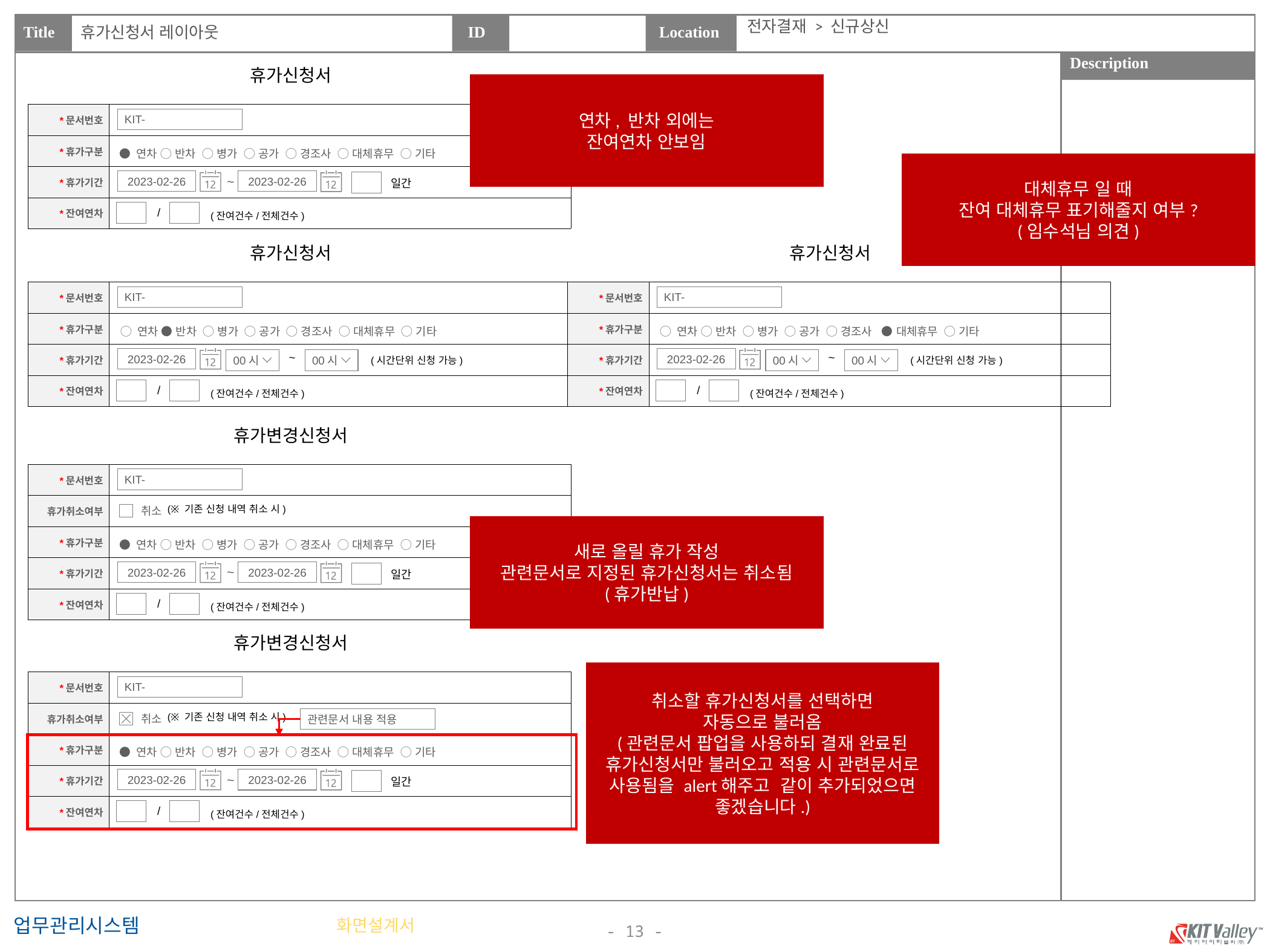

전자결재 > 신규상신
휴가신청서 레이아웃
휴가신청서
연차, 반차 외에는
잔여연차 안보임

| \*문서번호 |  |
| --- | --- |
| \*휴가구분 |  |
| \*휴가기간 |  |
| \*잔여연차 |  |
KIT-
● 연차 ◯ 반차  ◯ 병가  ◯ 공가  ◯ 경조사  ◯ 대체휴무  ◯ 기타
대체휴무 일 때
잔여 대체휴무 표기해줄지 여부?
(임수석님 의견)
~

2023-02-26

2023-02-26

일간
/

(잔여건수/전체건수)
휴가신청서
휴가신청서
| \*문서번호 |  |
| --- | --- |
| \*휴가구분 |  |
| \*휴가기간 |  |
| \*잔여연차 |  |
| \*문서번호 |  |
| --- | --- |
| \*휴가구분 |  |
| \*휴가기간 |  |
| \*잔여연차 |  |
KIT-
KIT-
◯ 연차 ● 반차  ◯ 병가  ◯ 공가  ◯ 경조사  ◯ 대체휴무  ◯ 기타
◯ 연차 ◯ 반차  ◯ 병가  ◯ 공가  ◯ 경조사   ● 대체휴무  ◯ 기타
~
~

2023-02-26
2023-02-26
00시

00시

00시

00시

(시간단위 신청 가능)
(시간단위 신청 가능)
/
/

(잔여건수/전체건수)
(잔여건수/전체건수)
휴가변경신청서
| \*문서번호 |  |
| --- | --- |
| 휴가취소여부 |  |
| \*휴가구분 |  |
| \*휴가기간 |  |
| \*잔여연차 |  |
KIT-
(※ 기존 신청 내역 취소 시)
취소

새로 올릴 휴가 작성
관련문서로 지정된 휴가신청서는 취소됨
(휴가반납)
● 연차 ◯ 반차  ◯ 병가  ◯ 공가  ◯ 경조사  ◯ 대체휴무  ◯ 기타
~

2023-02-26

2023-02-26

일간
/

(잔여건수/전체건수)
휴가변경신청서
취소할 휴가신청서를 선택하면
자동으로 불러옴
(관련문서 팝업을 사용하되 결재 완료된 휴가신청서만 불러오고 적용 시 관련문서로 사용됨을 alert해주고  같이 추가되었으면 좋겠습니다.)
| \*문서번호 |  |
| --- | --- |
| 휴가취소여부 |  |
| \*휴가구분 |  |
| \*휴가기간 |  |
| \*잔여연차 |  |
KIT-
(※ 기존 신청 내역 취소 시)
취소

관련문서 내용 적용

● 연차 ◯ 반차  ◯ 병가  ◯ 공가  ◯ 경조사  ◯ 대체휴무  ◯ 기타
~

2023-02-26

2023-02-26

일간
/

(잔여건수/전체건수)